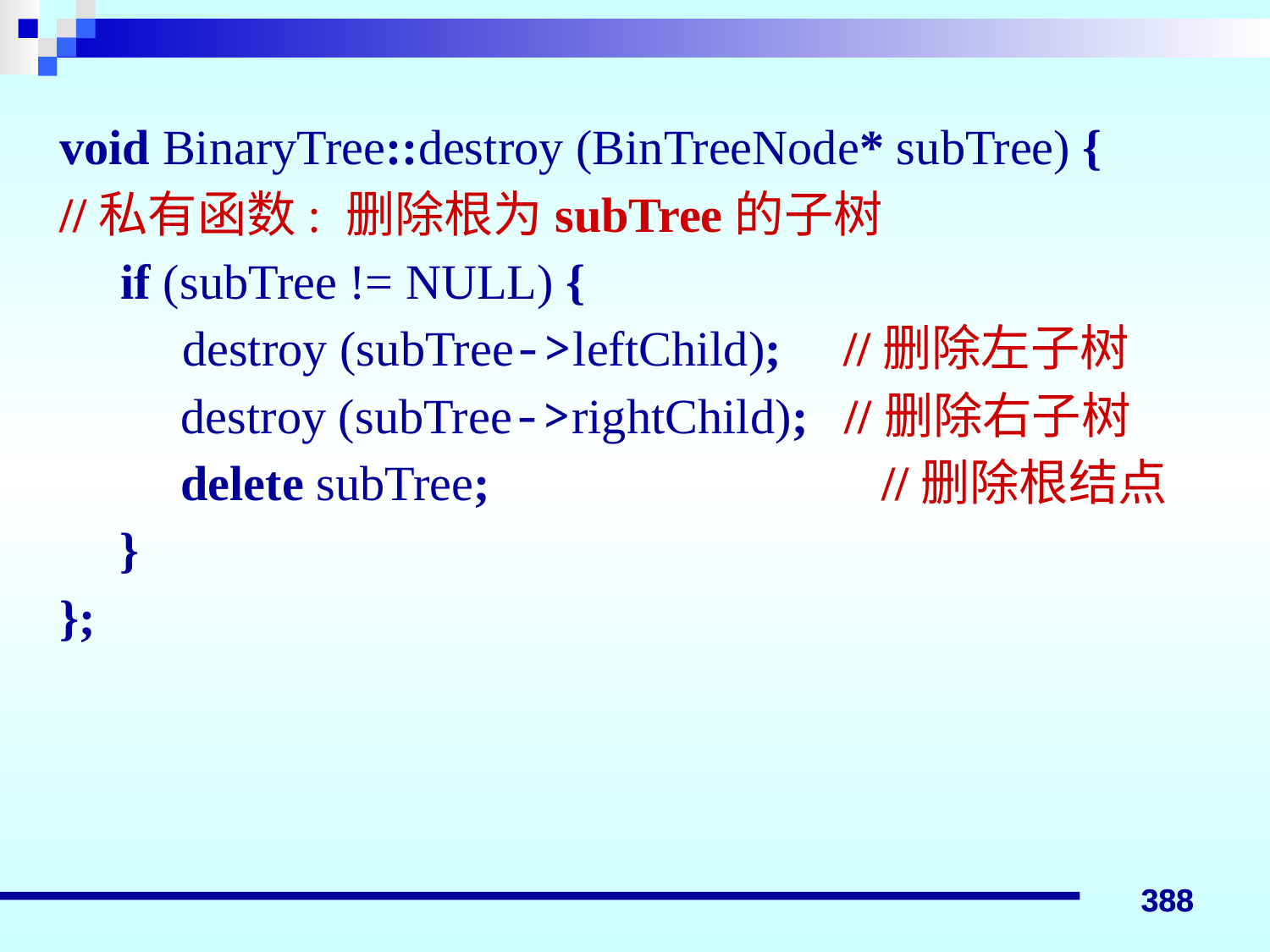

void BinaryTree::destroy (BinTreeNode* subTree) {
//私有函数: 删除根为subTree的子树
     if (subTree != NULL) {
          destroy (subTree->leftChild);     //删除左子树
 	      destroy (subTree->rightChild);   //删除右子树
 	      delete subTree; 			 //删除根结点
	 }
};

388
388